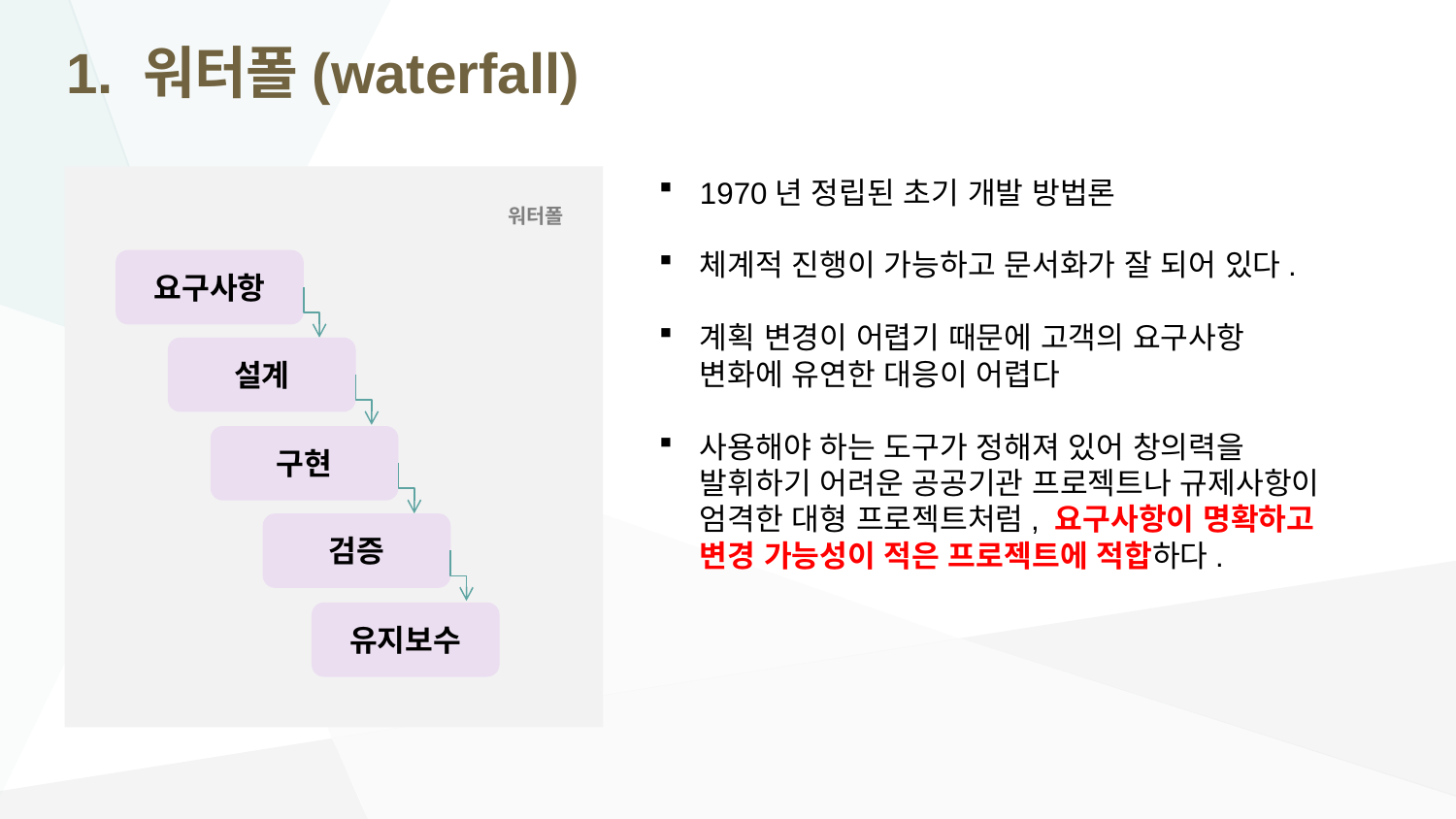

# 1. 워터폴(waterfall)
1970년 정립된 초기 개발 방법론

체계적 진행이 가능하고 문서화가 잘 되어 있다.

계획 변경이 어렵기 때문에 고객의 요구사항 변화에 유연한 대응이 어렵다

사용해야 하는 도구가 정해져 있어 창의력을 발휘하기 어려운 공공기관 프로젝트나 규제사항이 엄격한 대형 프로젝트처럼, 요구사항이 명확하고 변경 가능성이 적은 프로젝트에 적합하다.

워터폴
요구사항
설계
구현
검증
유지보수